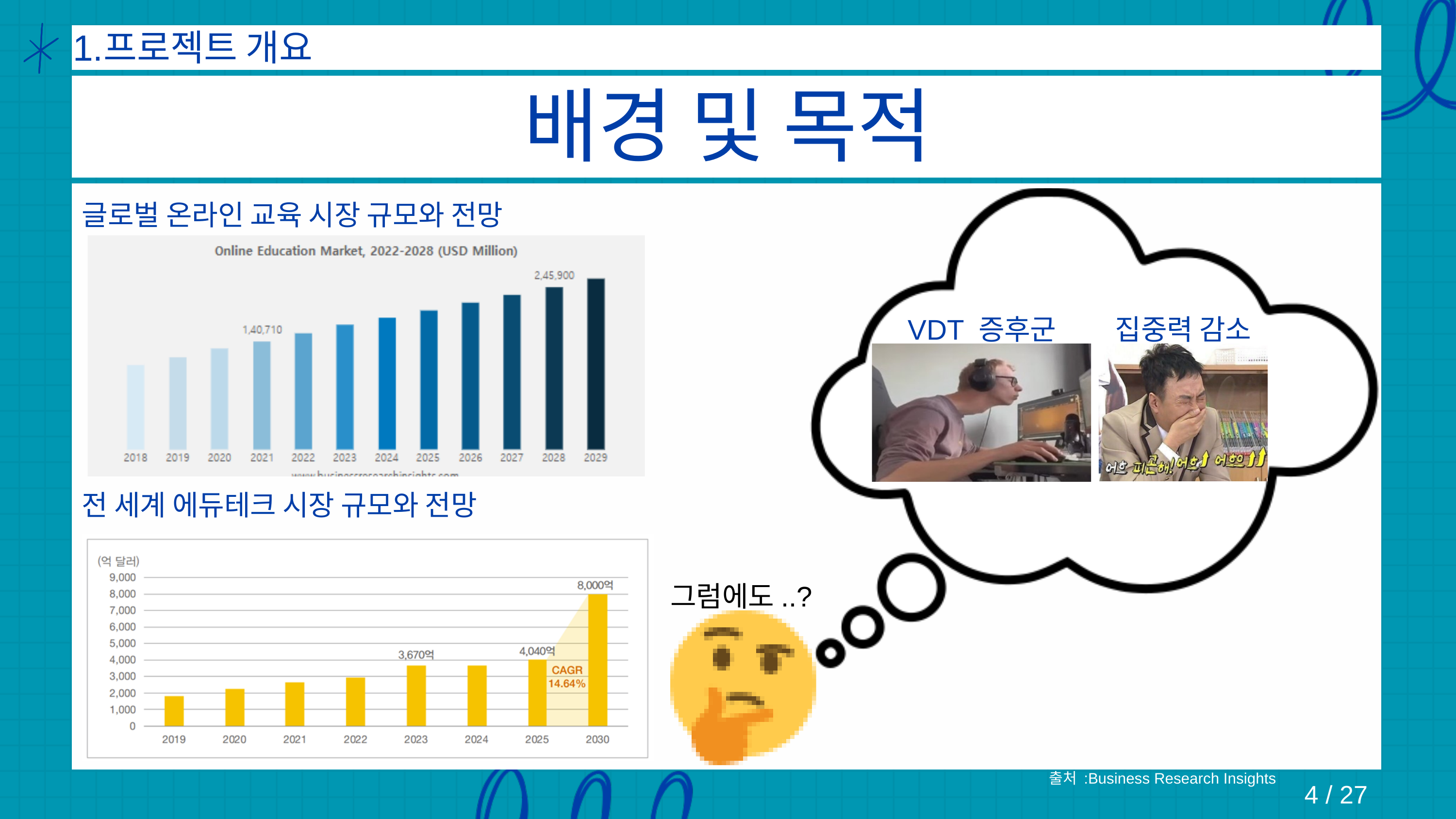

프로젝트 개요

배경 및 목적

글로벌 온라인 교육 시장 규모와 전망

VDT 증후군
집중력 감소

전 세계 에듀테크 시장 규모와 전망

그럼에도..?

출처 :Business Research Insights
4 / 27